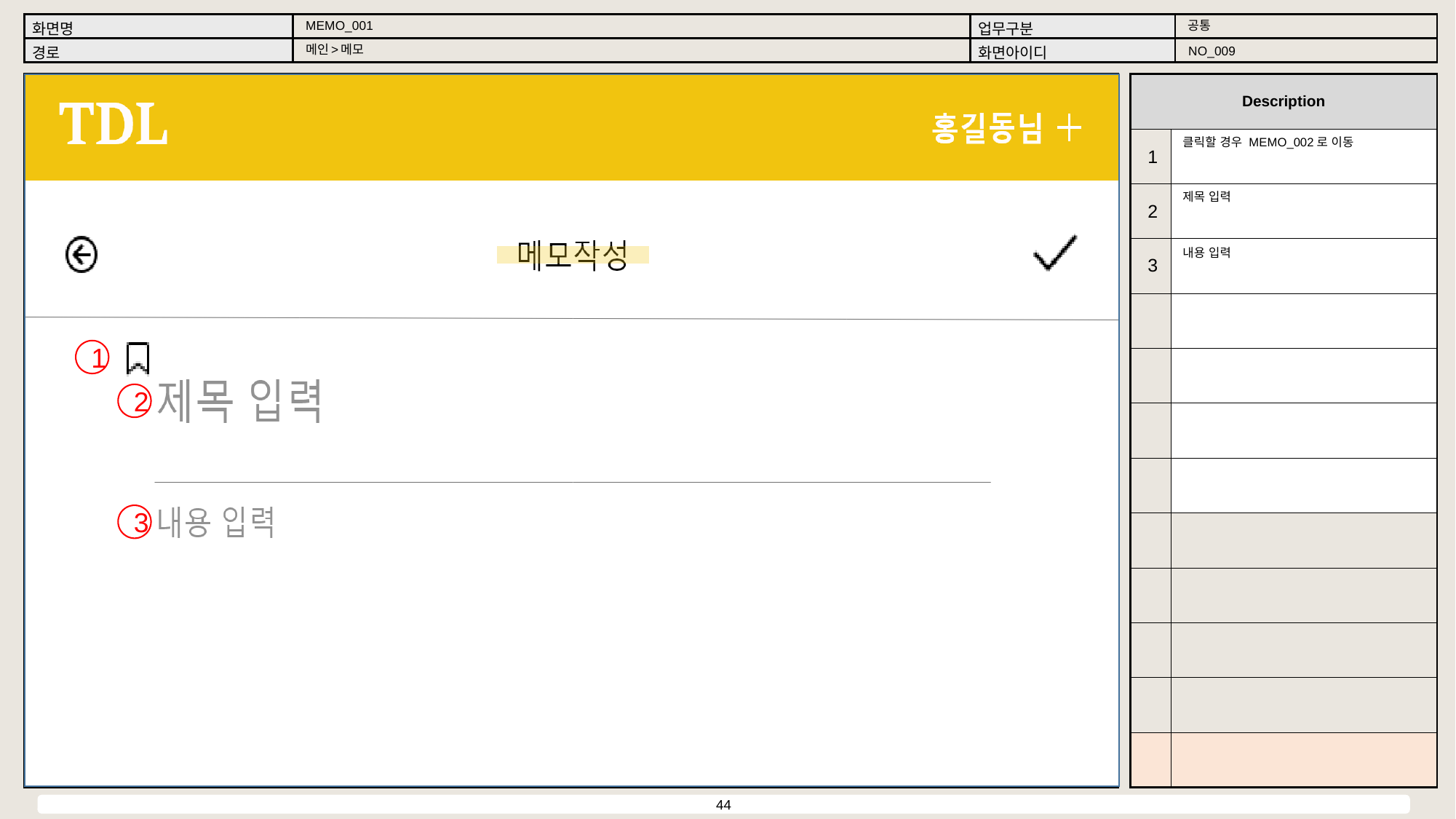

공통
MEMO_001
메인>메모
NO_009

클릭할 경우 MEMO_002로 이동
1
제목 입력
2
내용 입력
3
1
2
3